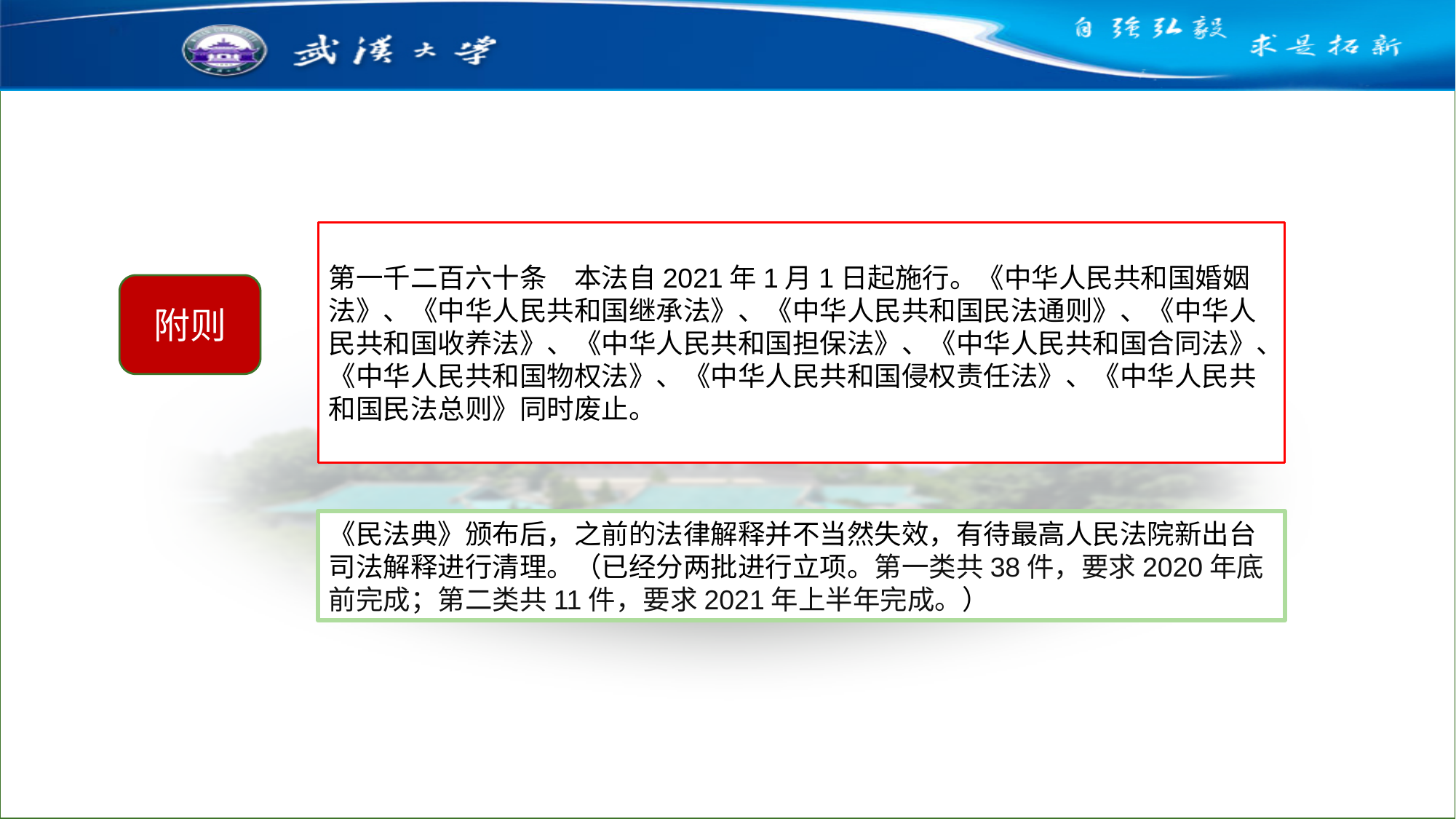

第一千二百六十条  本法自2021年1月1日起施行。《中华人民共和国婚姻法》、《中华人民共和国继承法》、《中华人民共和国民法通则》、《中华人民共和国收养法》、《中华人民共和国担保法》、《中华人民共和国合同法》、《中华人民共和国物权法》、《中华人民共和国侵权责任法》、《中华人民共和国民法总则》同时废止。

附则
《民法典》颁布后，之前的法律解释并不当然失效，有待最高人民法院新出台司法解释进行清理。（已经分两批进行立项。第一类共38件，要求2020年底前完成；第二类共11件，要求2021年上半年完成。）